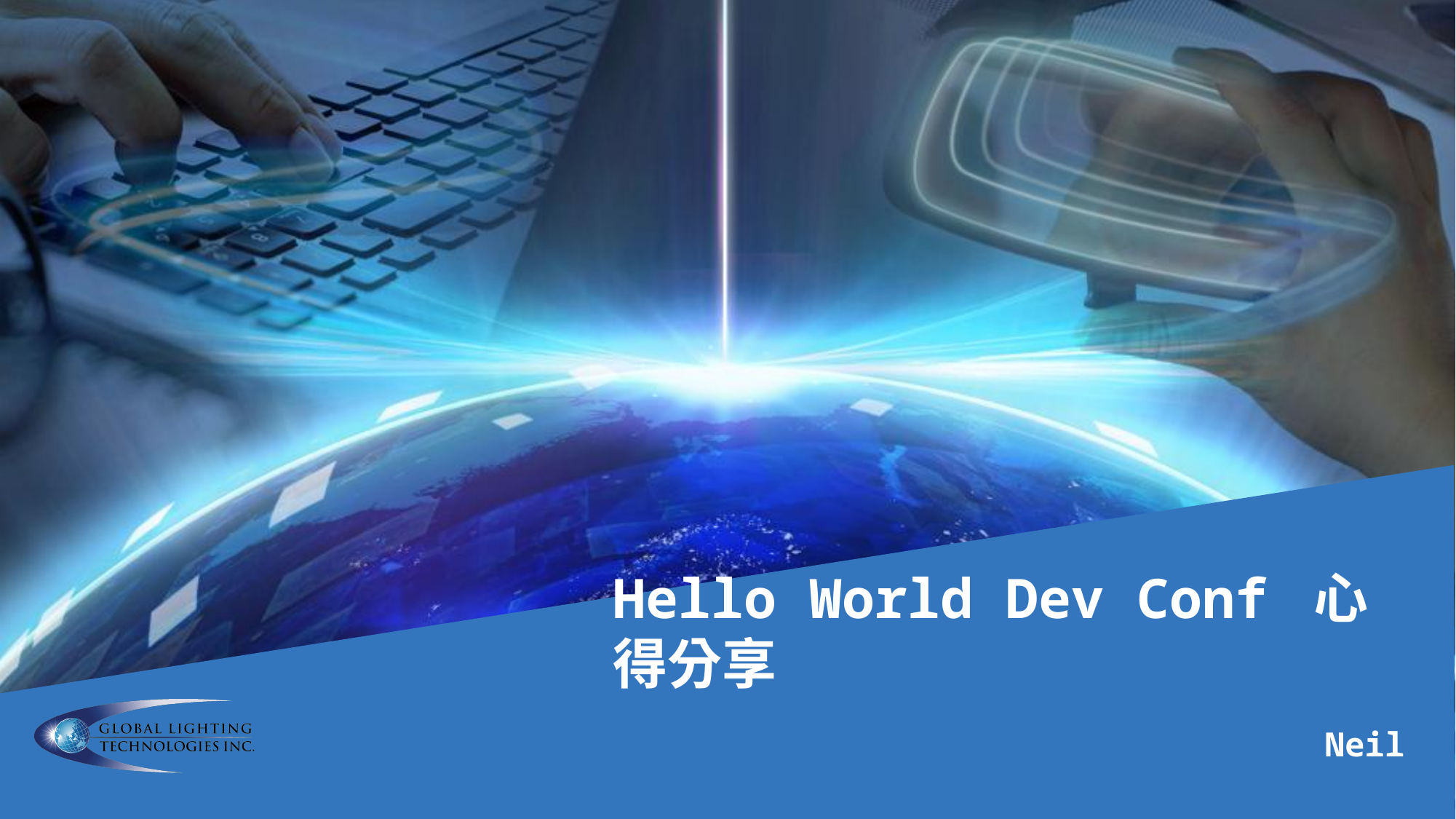

# Hello World Dev Conf 心得分享
Neil